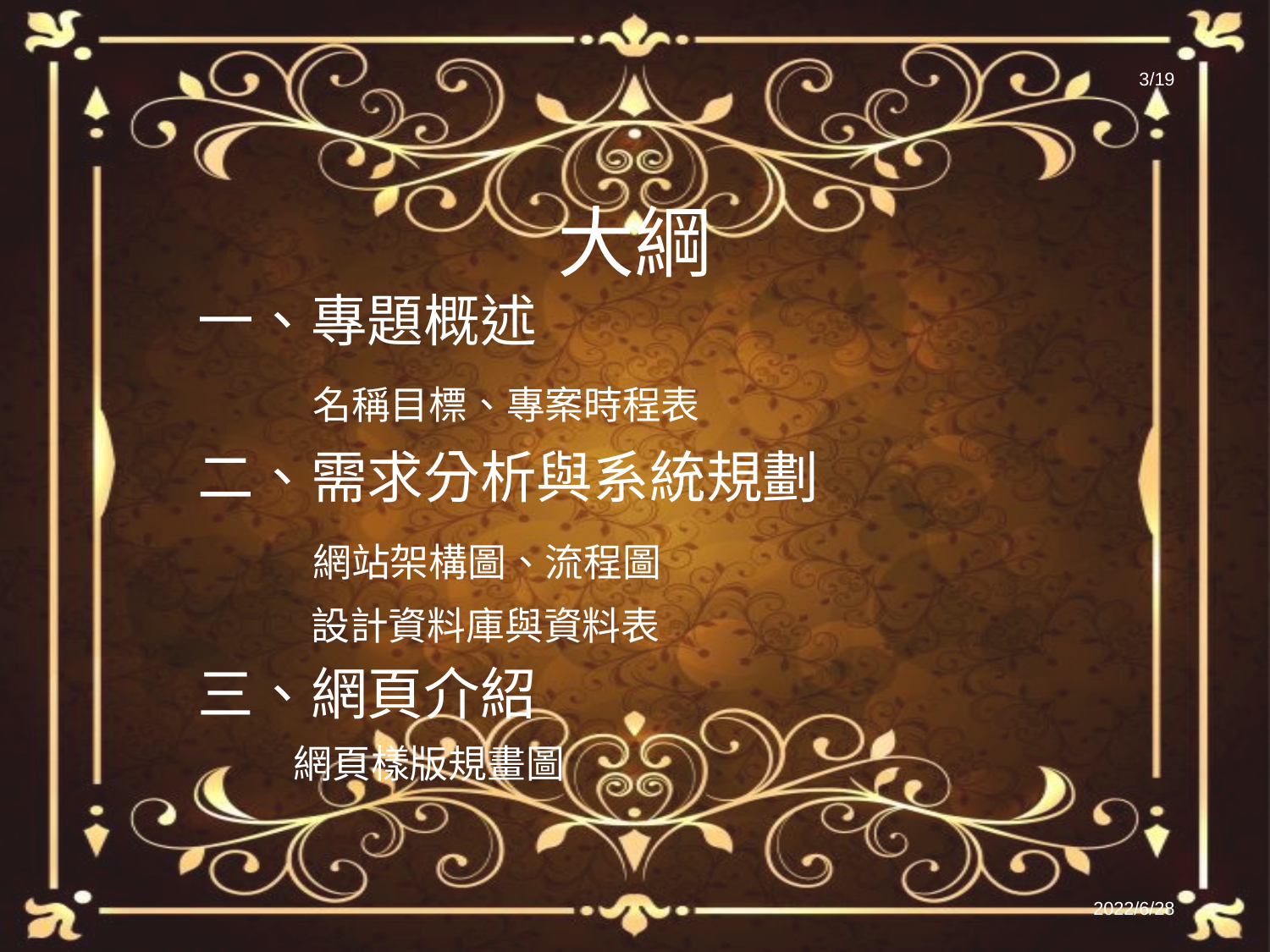

3/19
# 大綱
一、專題概述
        名稱目標、專案時程表
二、需求分析與系統規劃
        網站架構圖、流程圖
            設計資料庫與資料表
三、網頁介紹
          網頁樣版規畫圖
2022/6/28